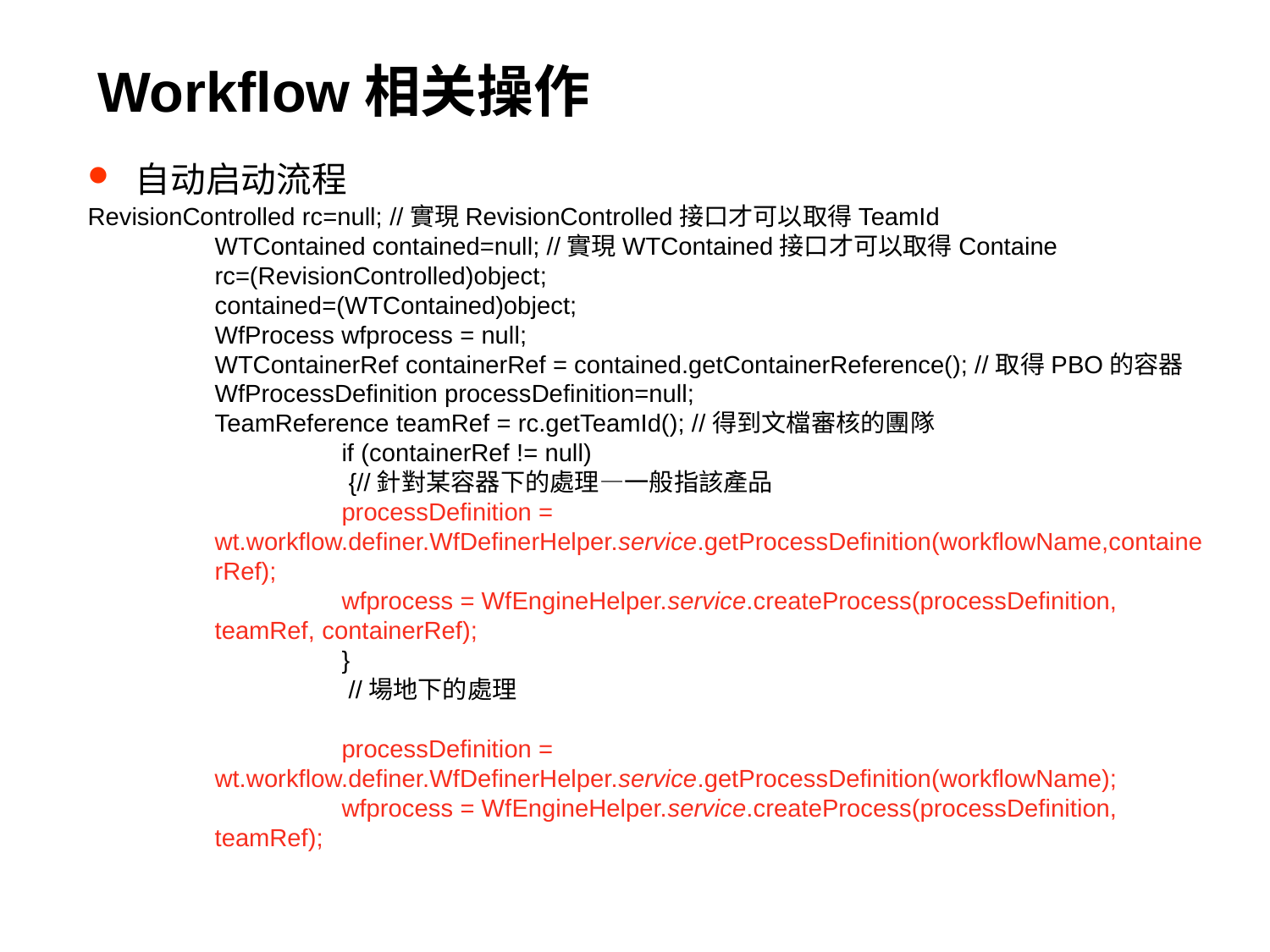

# Workflow相关操作
自动启动流程
RevisionControlled rc=null; //實現RevisionControlled接口才可以取得TeamId
	WTContained contained=null; //實現WTContained接口才可以取得Containe
            	rc=(RevisionControlled)object;
           	contained=(WTContained)object;
	WfProcess wfprocess = null;
	WTContainerRef containerRef = contained.getContainerReference(); //取得PBO的容器	WfProcessDefinition processDefinition=null;
	TeamReference teamRef = rc.getTeamId(); //得到文檔審核的團隊
	if (containerRef != null)
       	 {//針對某容器下的處理—一般指該產品
                	processDefinition = 					wt.workflow.definer.WfDefinerHelper.service.getProcessDefinition(workflowName,containerRef);
        	wfprocess = WfEngineHelper.service.createProcess(processDefinition, teamRef, containerRef);
        	}
       	 //場地下的處理

	processDefinition = wt.workflow.definer.WfDefinerHelper.service.getProcessDefinition(workflowName);
        	wfprocess = WfEngineHelper.service.createProcess(processDefinition, teamRef);